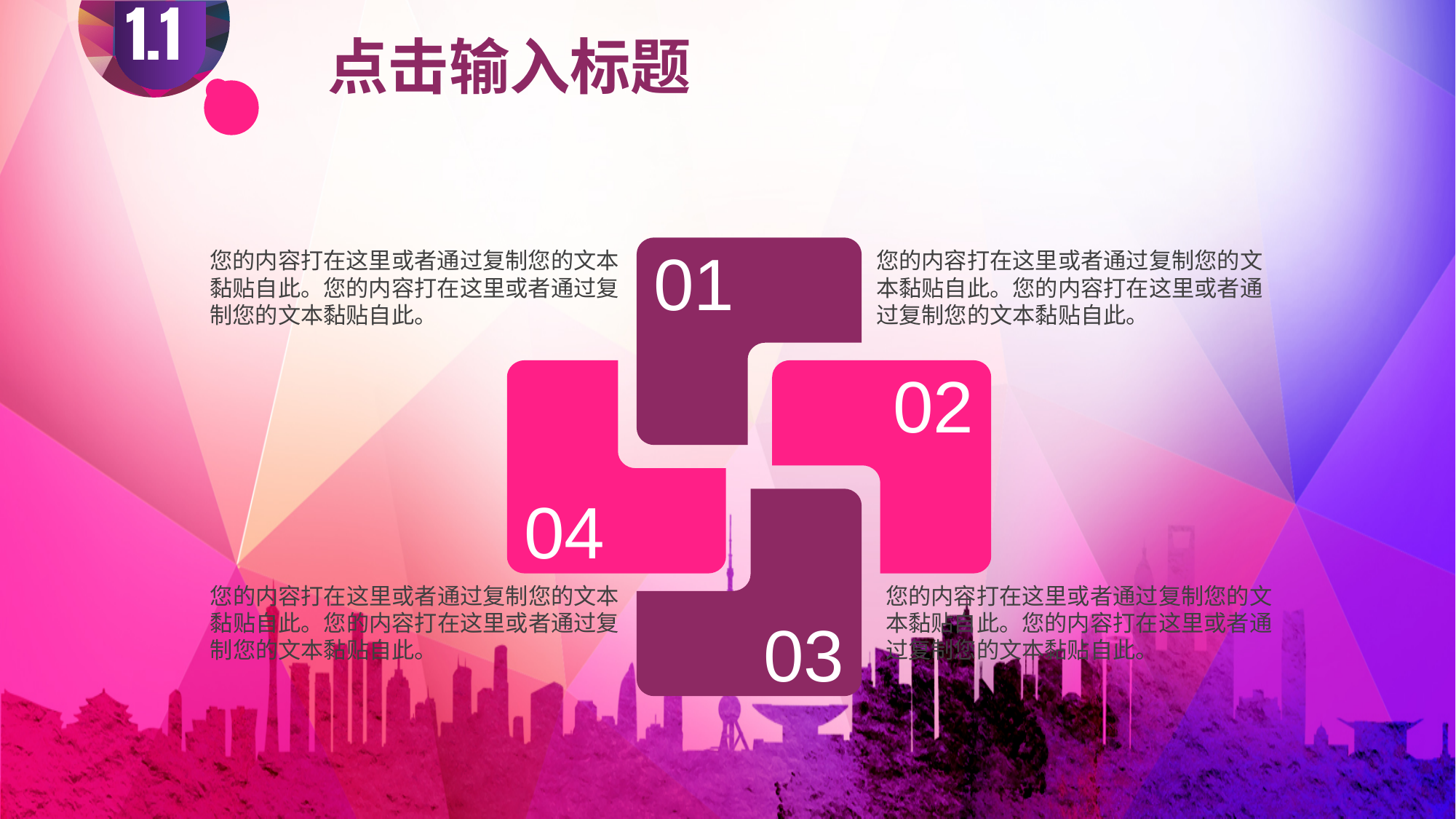

1.1
1.1

点击输入标题

01
您的内容打在这里或者通过复制您的文本黏贴自此。您的内容打在这里或者通过复制您的文本黏贴自此。
您的内容打在这里或者通过复制您的文本黏贴自此。您的内容打在这里或者通过复制您的文本黏贴自此。
04
02
03
您的内容打在这里或者通过复制您的文本黏贴自此。您的内容打在这里或者通过复制您的文本黏贴自此。
您的内容打在这里或者通过复制您的文本黏贴自此。您的内容打在这里或者通过复制您的文本黏贴自此。